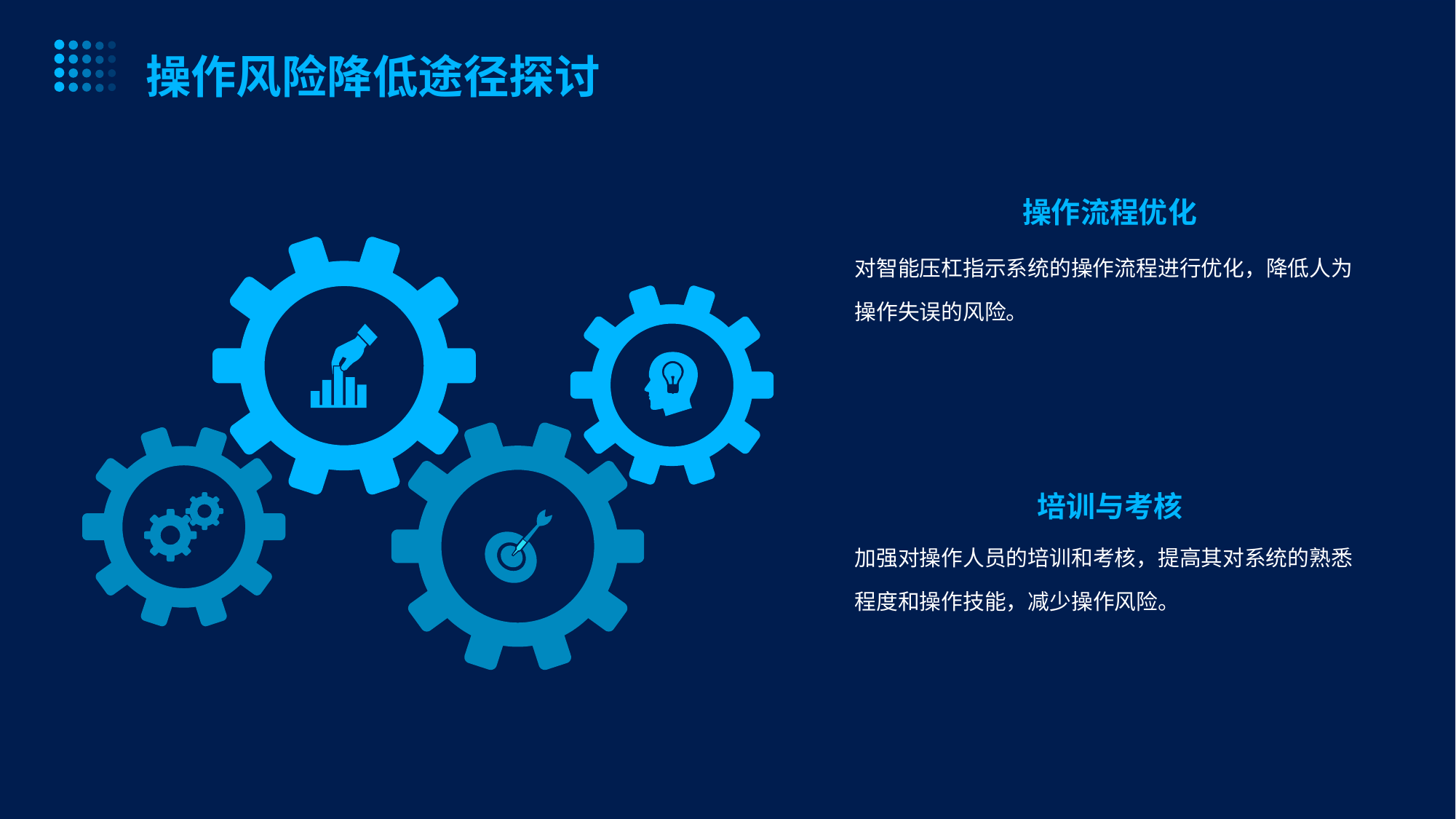

操作风险降低途径探讨

操作流程优化
对智能压杠指示系统的操作流程进行优化，降低人为操作失误的风险。

培训与考核

加强对操作人员的培训和考核，提高其对系统的熟悉程度和操作技能，减少操作风险。